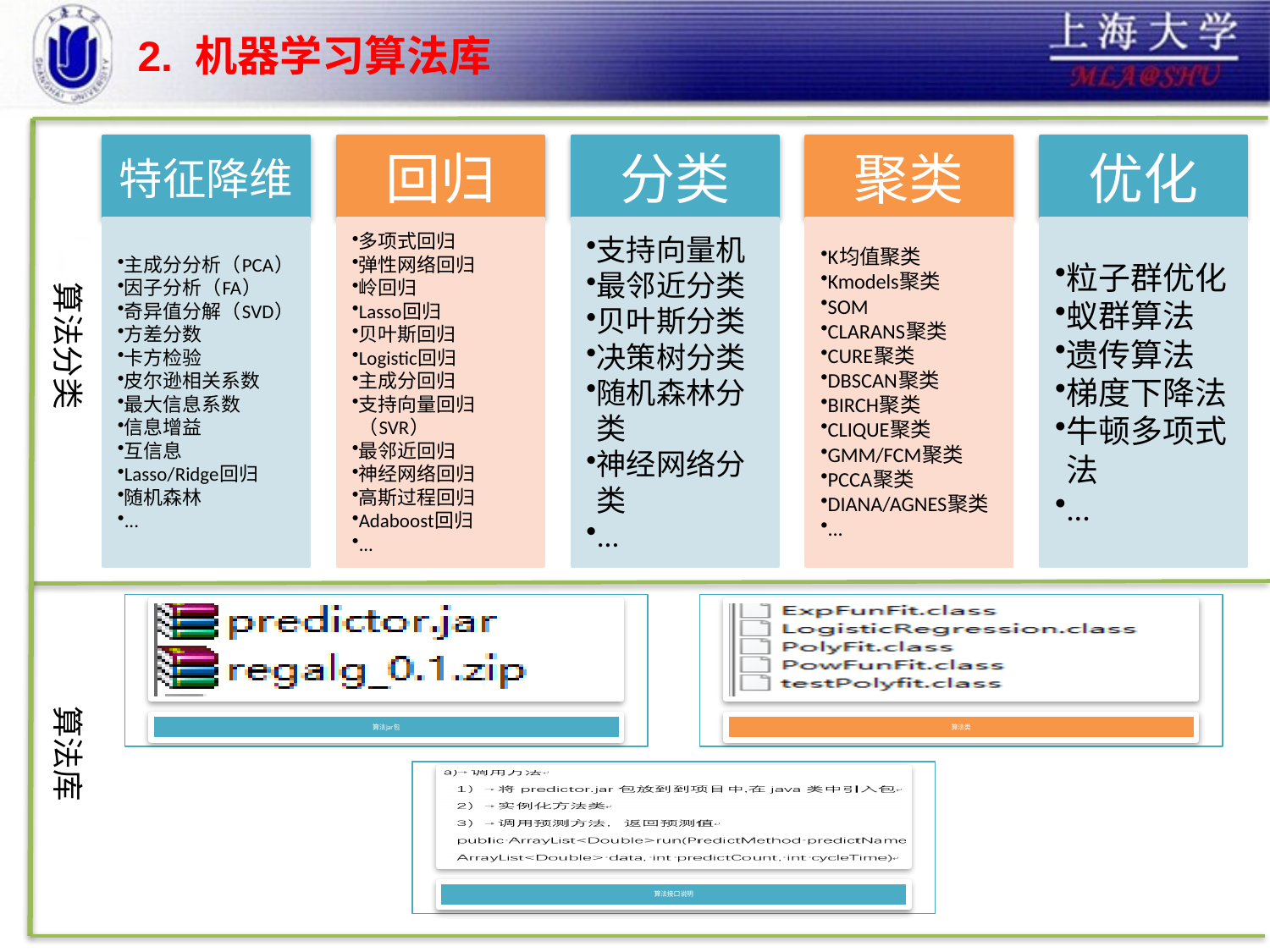

# 2. 机器学习算法库
回归
多项式回归
分类
支持向量机
最邻近分类
聚类
K均值聚类
CLARANS聚类
优化
岭回归
Lasso回归
贝叶斯回归
Logistic回归
主成分回归
支持向量回归（SVR）
最邻近回归
神经网络回归
...
贝叶斯分类
决策树分类
随机森林分类
神经网络分类
CURE聚类
DBSCAN聚类
BIRCH聚类
CLIQUE聚类
...
GMM/FCM聚类
粒子群优化
蚁群算法
遗传算法
梯度下降法
牛顿多项式法
...
特征降维
主成分分析（PCA）
因子分析（FA）
奇异值分解（SVD）
方差分数
卡方检验
皮尔逊相关系数
最大信息系数
信息增益
互信息
Lasso/Ridge回归
随机森林
...
Kmodels聚类
SOM
PCCA聚类
DIANA/AGNES聚类
...
高斯过程回归
弹性网络回归
Adaboost回归
算法分类
算法库
算法jar包
算法类
算法接口说明